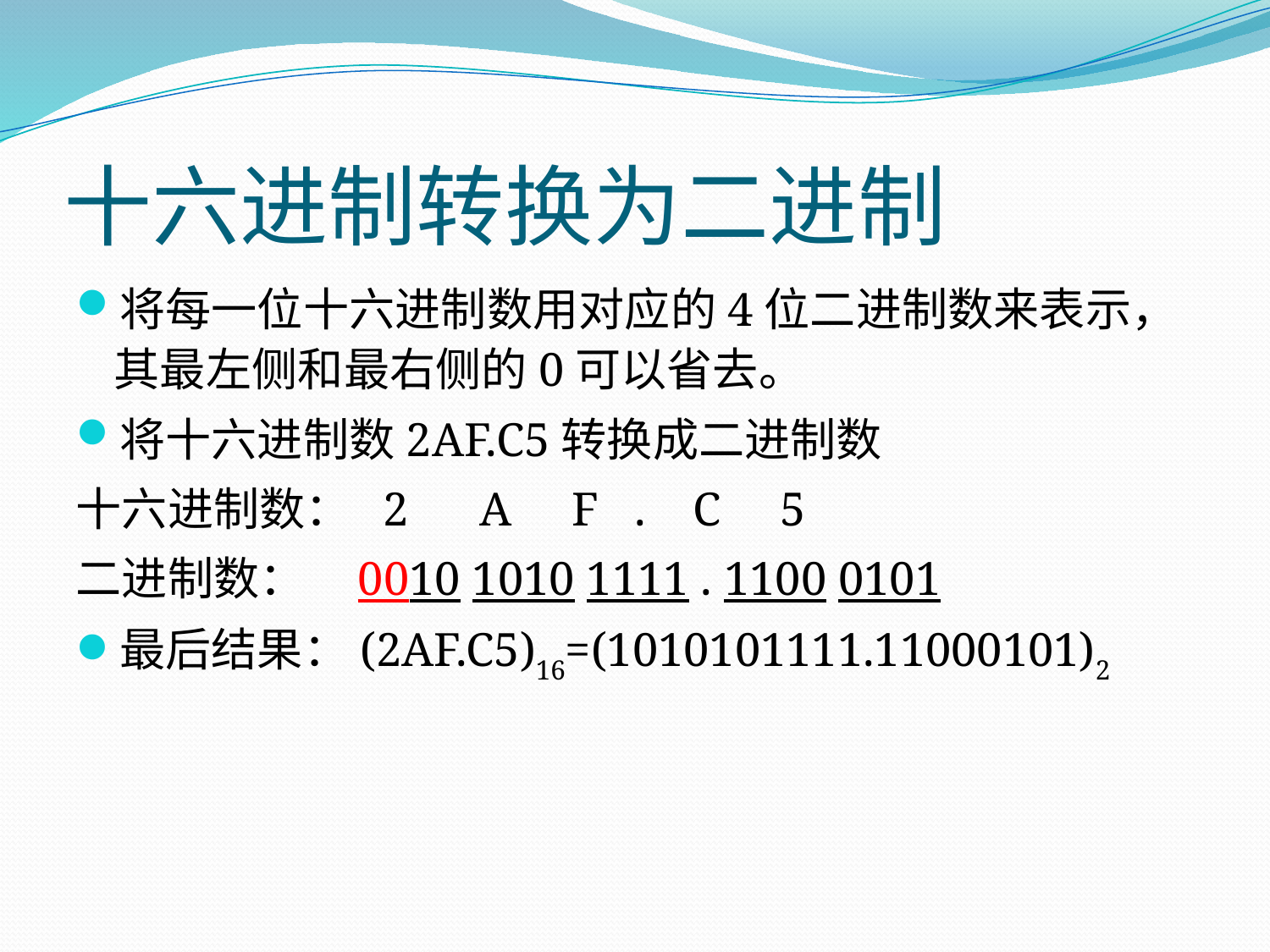

# 十六进制转换为二进制
将每一位十六进制数用对应的4位二进制数来表示，其最左侧和最右侧的0可以省去。
将十六进制数2AF.C5转换成二进制数
十六进制数：  2      A     F   .    C     5
二进制数：    0010 1010 1111 . 1100 0101
最后结果：(2AF.C5)16=(1010101111.11000101)2